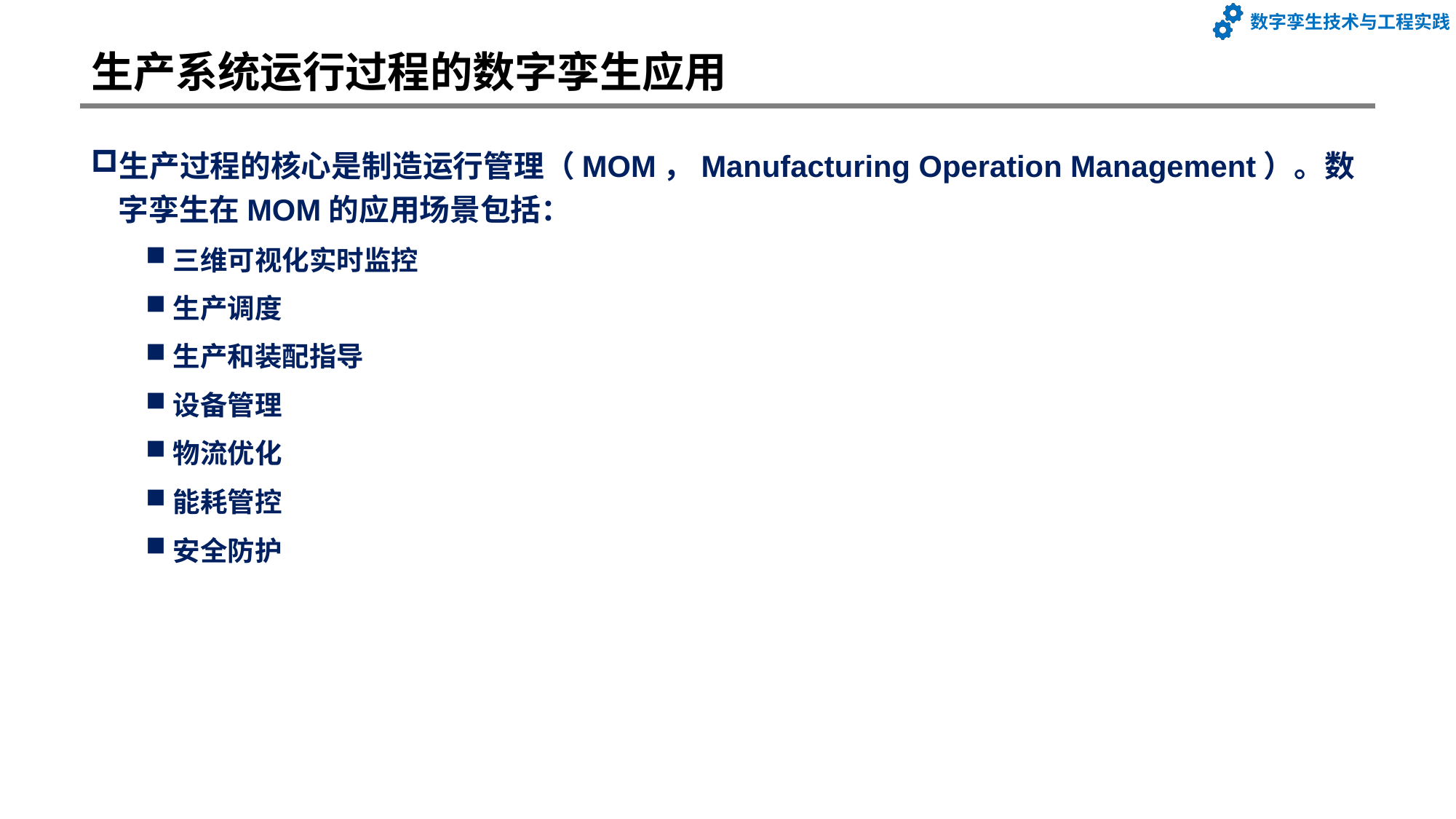

# 生产系统运行过程的数字孪生应用
生产过程的核心是制造运行管理（MOM，Manufacturing Operation Management）。数字孪生在MOM的应用场景包括：
三维可视化实时监控
生产调度
生产和装配指导
设备管理
物流优化
能耗管控
安全防护